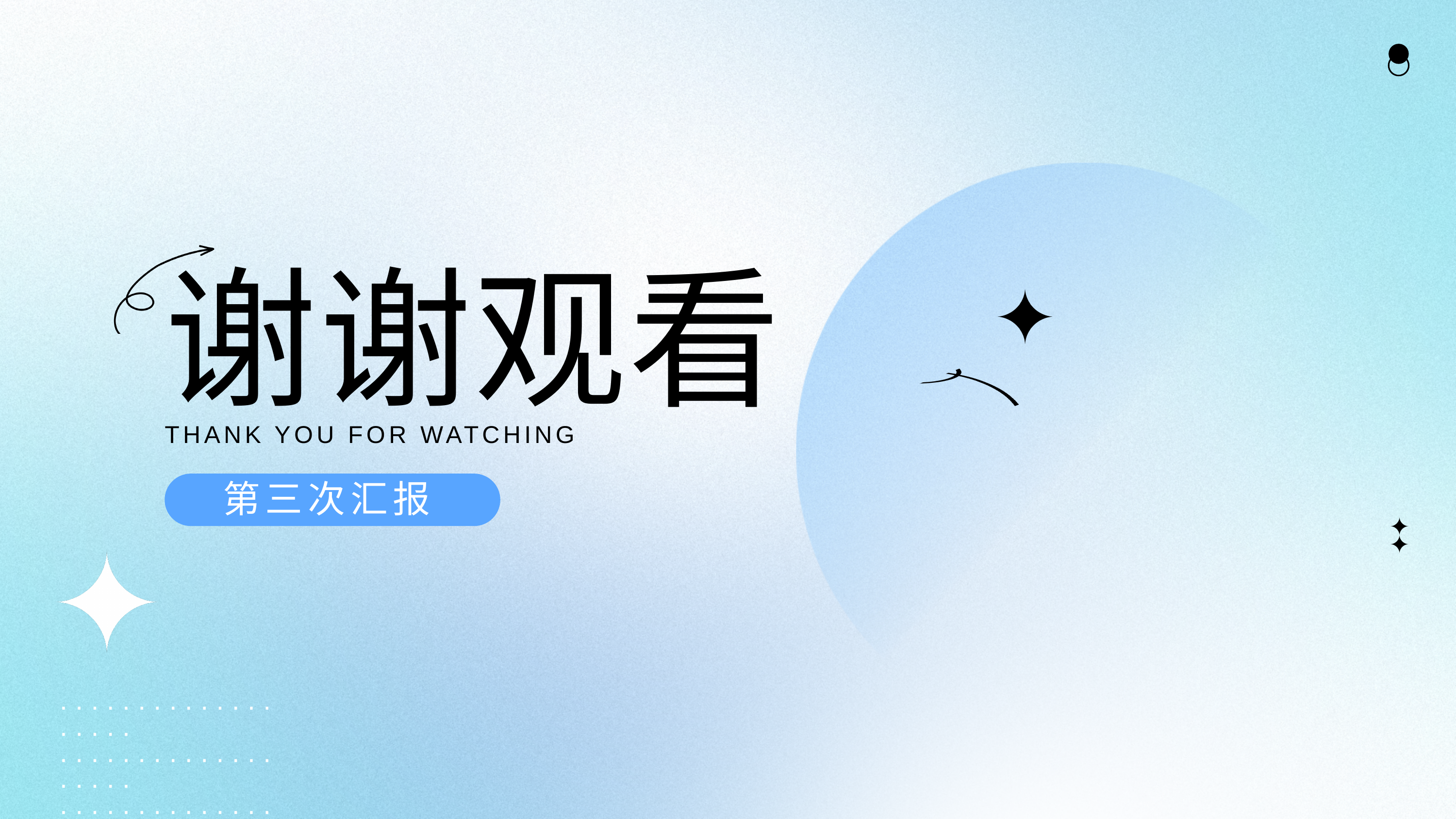

谢谢观看

THANK YOU FOR WATCHING
第三次汇报

···················
···················
···················